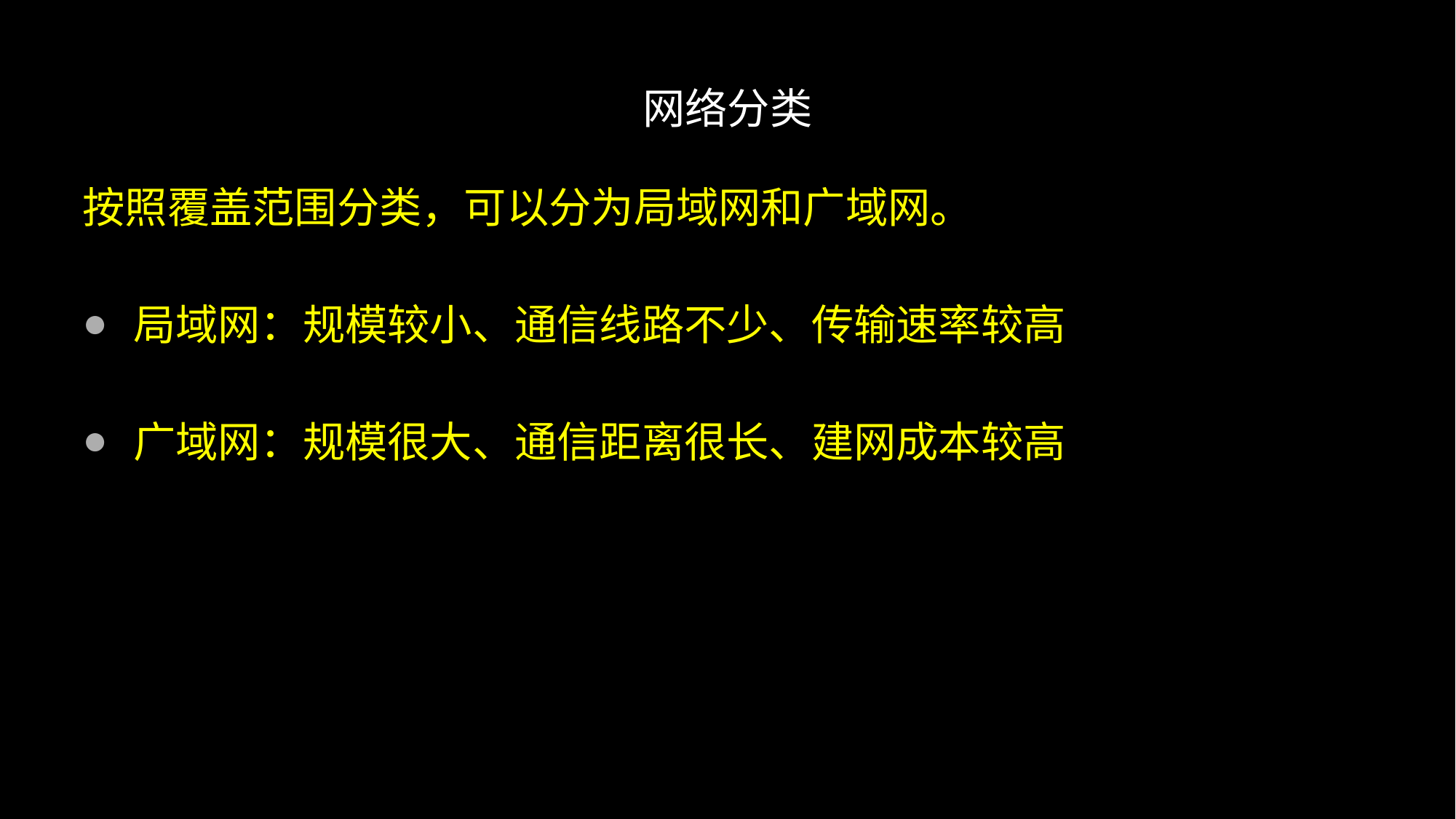

# 网络分类
按照覆盖范围分类，可以分为局域网和广域网。

局域网：规模较小、通信线路不少、传输速率较高

广域网：规模很大、通信距离很长、建网成本较高